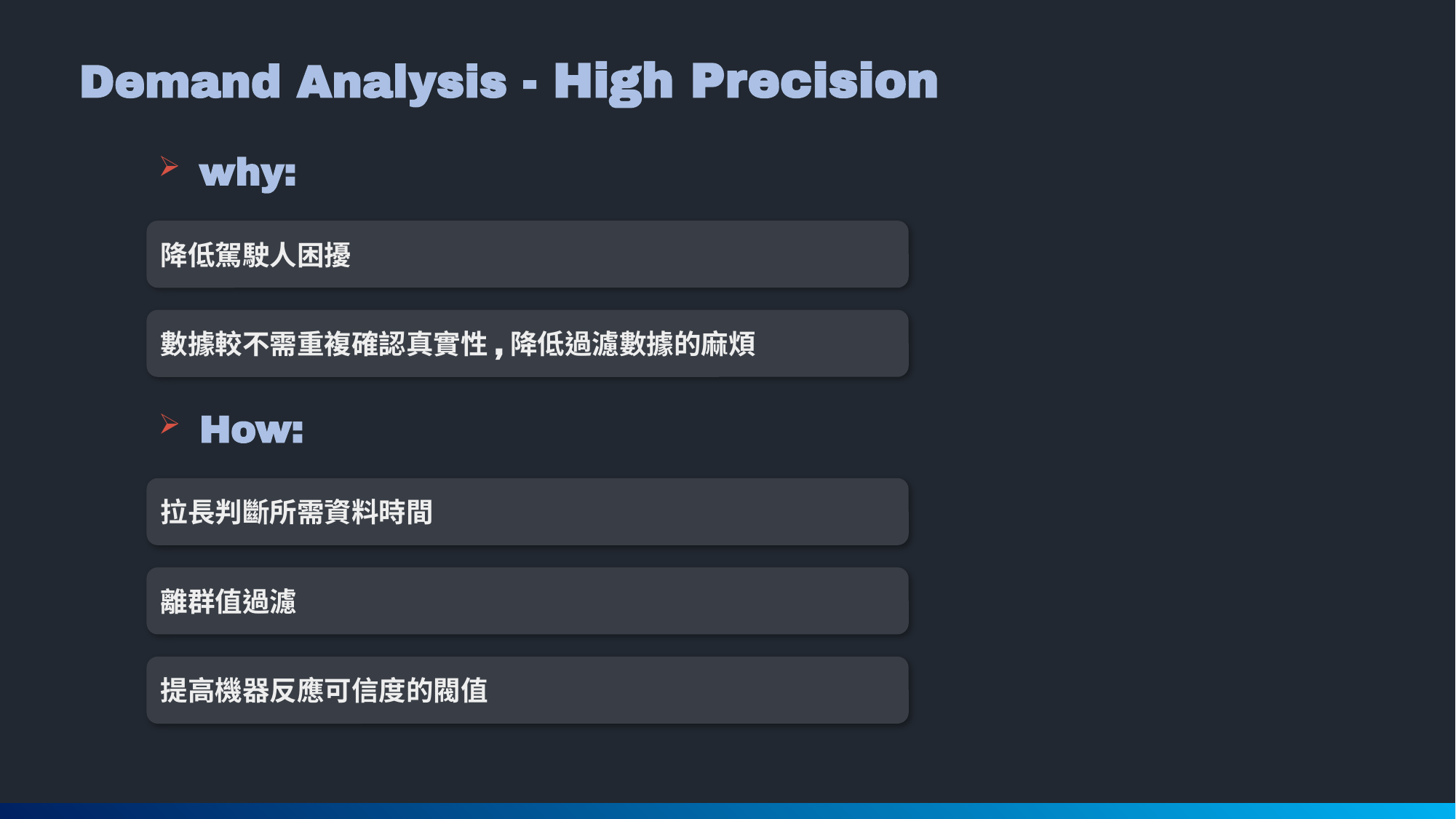

Demand Analysis - High Precision
why:
降低駕駛人困擾
數據較不需重複確認真實性,降低過濾數據的麻煩
How:
拉長判斷所需資料時間
離群值過濾
提高機器反應可信度的閥值